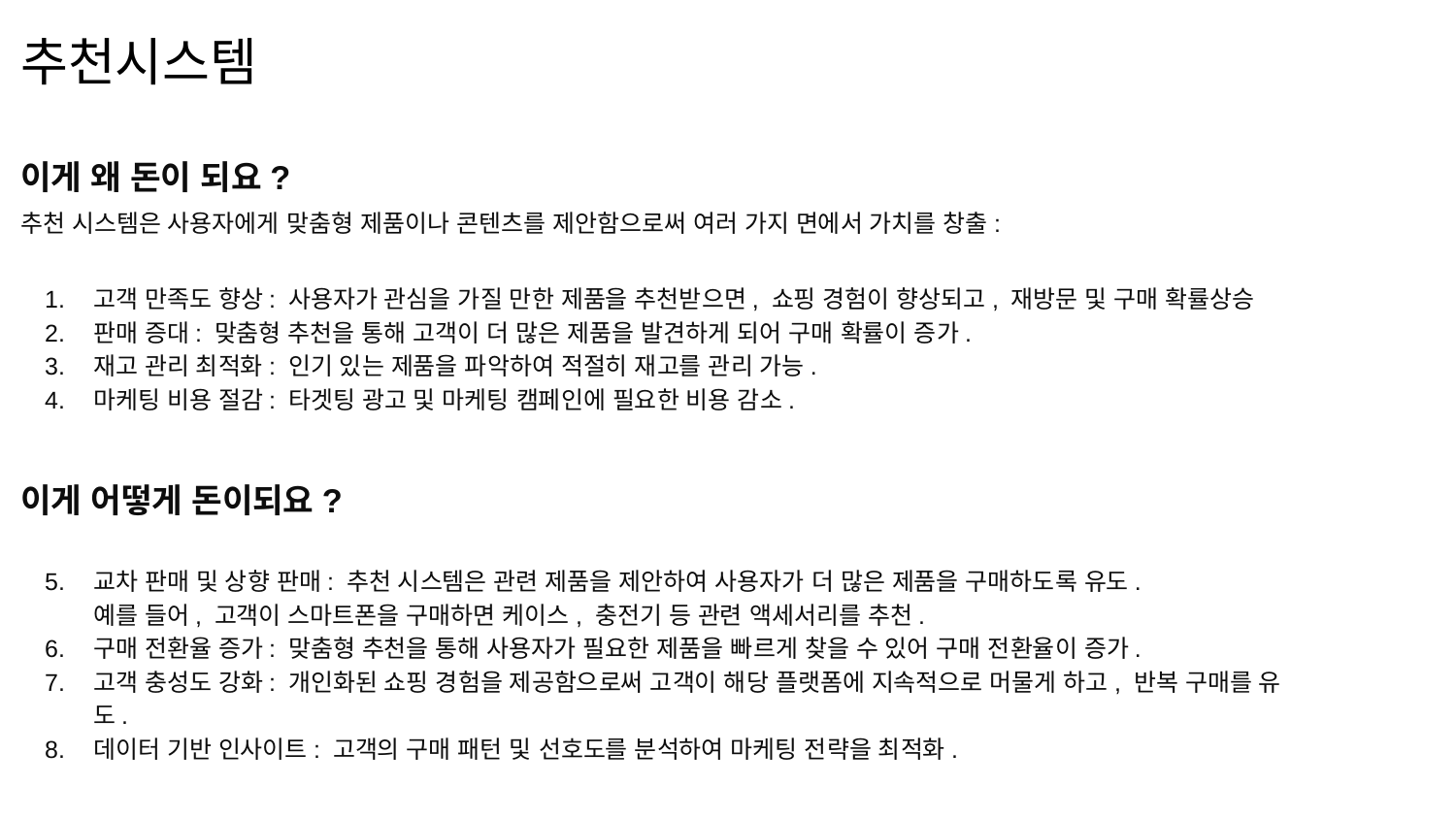

# 추천시스템
이게 왜 돈이 되요?
추천 시스템은 사용자에게 맞춤형 제품이나 콘텐츠를 제안함으로써 여러 가지 면에서 가치를 창출:
고객 만족도 향상: 사용자가 관심을 가질 만한 제품을 추천받으면, 쇼핑 경험이 향상되고, 재방문 및 구매 확률상승
판매 증대: 맞춤형 추천을 통해 고객이 더 많은 제품을 발견하게 되어 구매 확률이 증가.
재고 관리 최적화: 인기 있는 제품을 파악하여 적절히 재고를 관리 가능.
마케팅 비용 절감: 타겟팅 광고 및 마케팅 캠페인에 필요한 비용 감소.
이게 어떻게 돈이되요?
교차 판매 및 상향 판매: 추천 시스템은 관련 제품을 제안하여 사용자가 더 많은 제품을 구매하도록 유도.
예를 들어, 고객이 스마트폰을 구매하면 케이스, 충전기 등 관련 액세서리를 추천.
구매 전환율 증가: 맞춤형 추천을 통해 사용자가 필요한 제품을 빠르게 찾을 수 있어 구매 전환율이 증가.
고객 충성도 강화: 개인화된 쇼핑 경험을 제공함으로써 고객이 해당 플랫폼에 지속적으로 머물게 하고, 반복 구매를 유도.
데이터 기반 인사이트: 고객의 구매 패턴 및 선호도를 분석하여 마케팅 전략을 최적화.